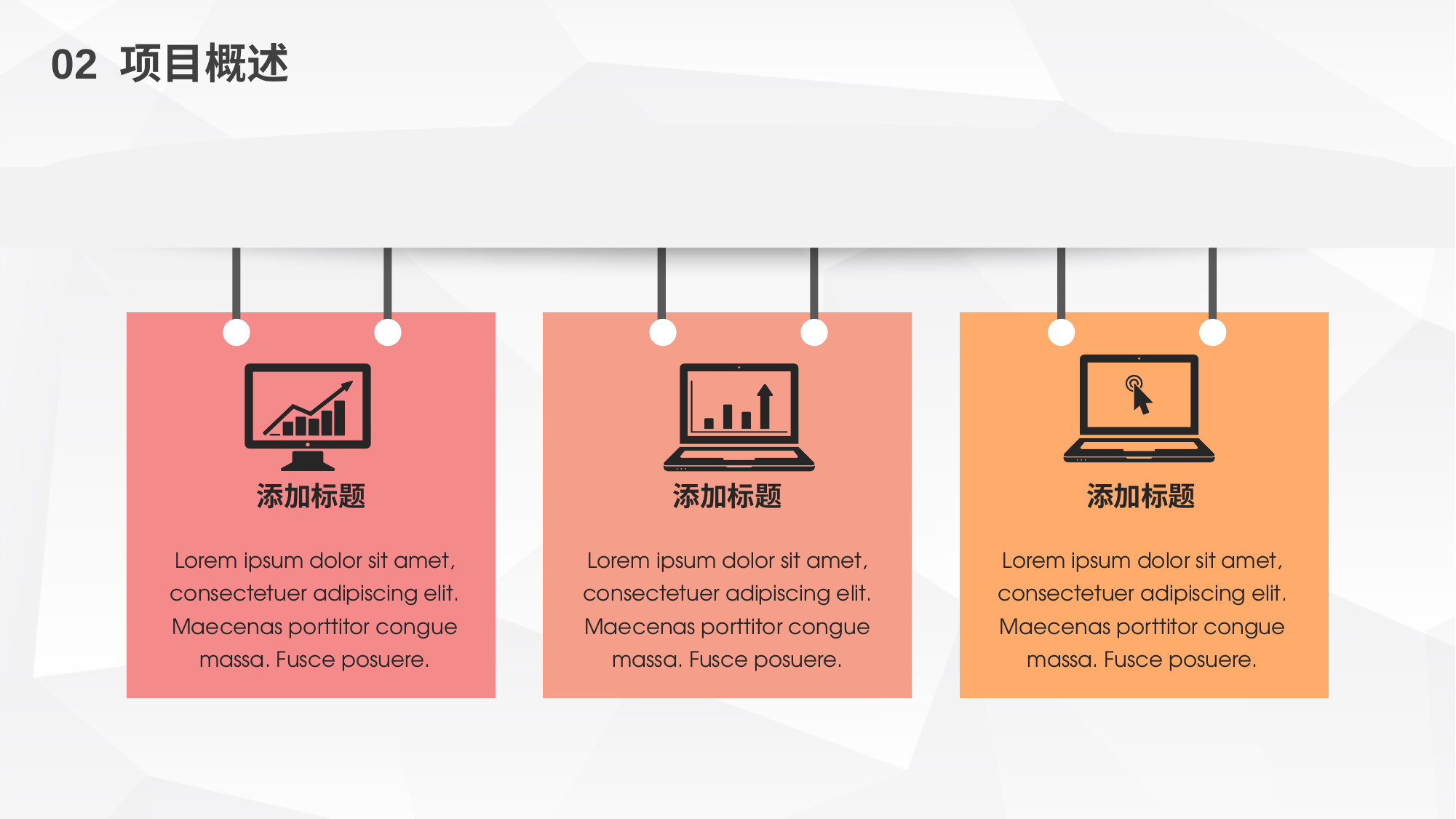

02 项目概述

添加标题
添加标题
添加标题
Lorem ipsum dolor sit amet, consectetuer adipiscing elit. Maecenas porttitor congue massa. Fusce posuere.
Lorem ipsum dolor sit amet, consectetuer adipiscing elit. Maecenas porttitor congue massa. Fusce posuere.
Lorem ipsum dolor sit amet, consectetuer adipiscing elit. Maecenas porttitor congue massa. Fusce posuere.